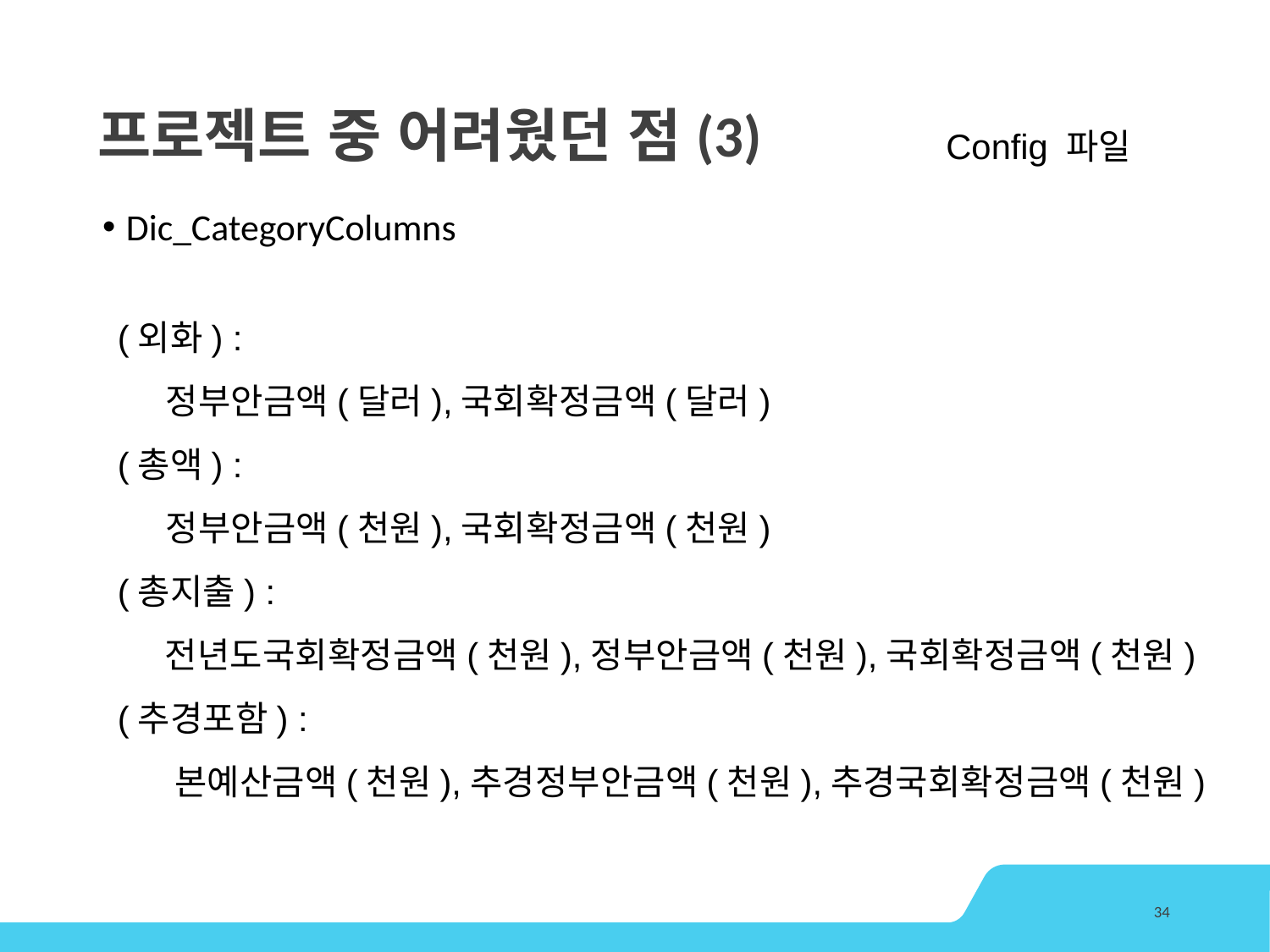

# 프로젝트 중 어려웠던 점(3)
Config 파일
Dic_CategoryColumns
(외화) :
    정부안금액(달러),국회확정금액(달러)
(총액) :
    정부안금액(천원),국회확정금액(천원)
(총지출) :
    전년도국회확정금액(천원),정부안금액(천원),국회확정금액(천원)
(추경포함) :
     본예산금액(천원),추경정부안금액(천원),추경국회확정금액(천원)
34